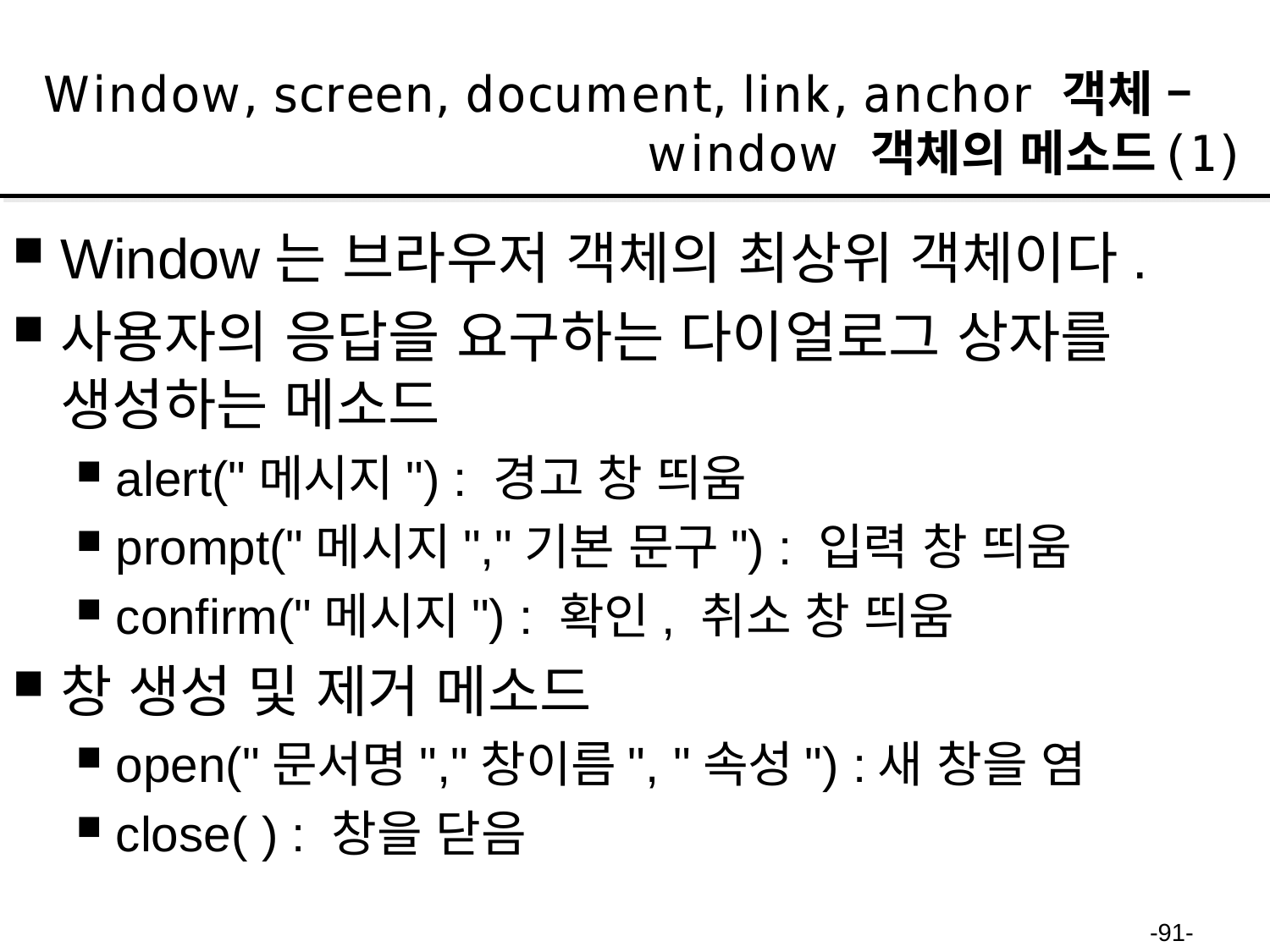

Window, screen, document, link, anchor 객체 –
                                          window 객체의 메소드(1)
Window는 브라우저 객체의 최상위 객체이다.
사용자의 응답을 요구하는 다이얼로그 상자를 생성하는 메소드
alert("메시지") : 경고 창 띄움
prompt("메시지","기본 문구") : 입력 창 띄움
confirm("메시지") : 확인, 취소 창 띄움
창 생성 및 제거 메소드
open("문서명","창이름", "속성") :	새 창을 염
close( ) : 창을 닫음
-91-